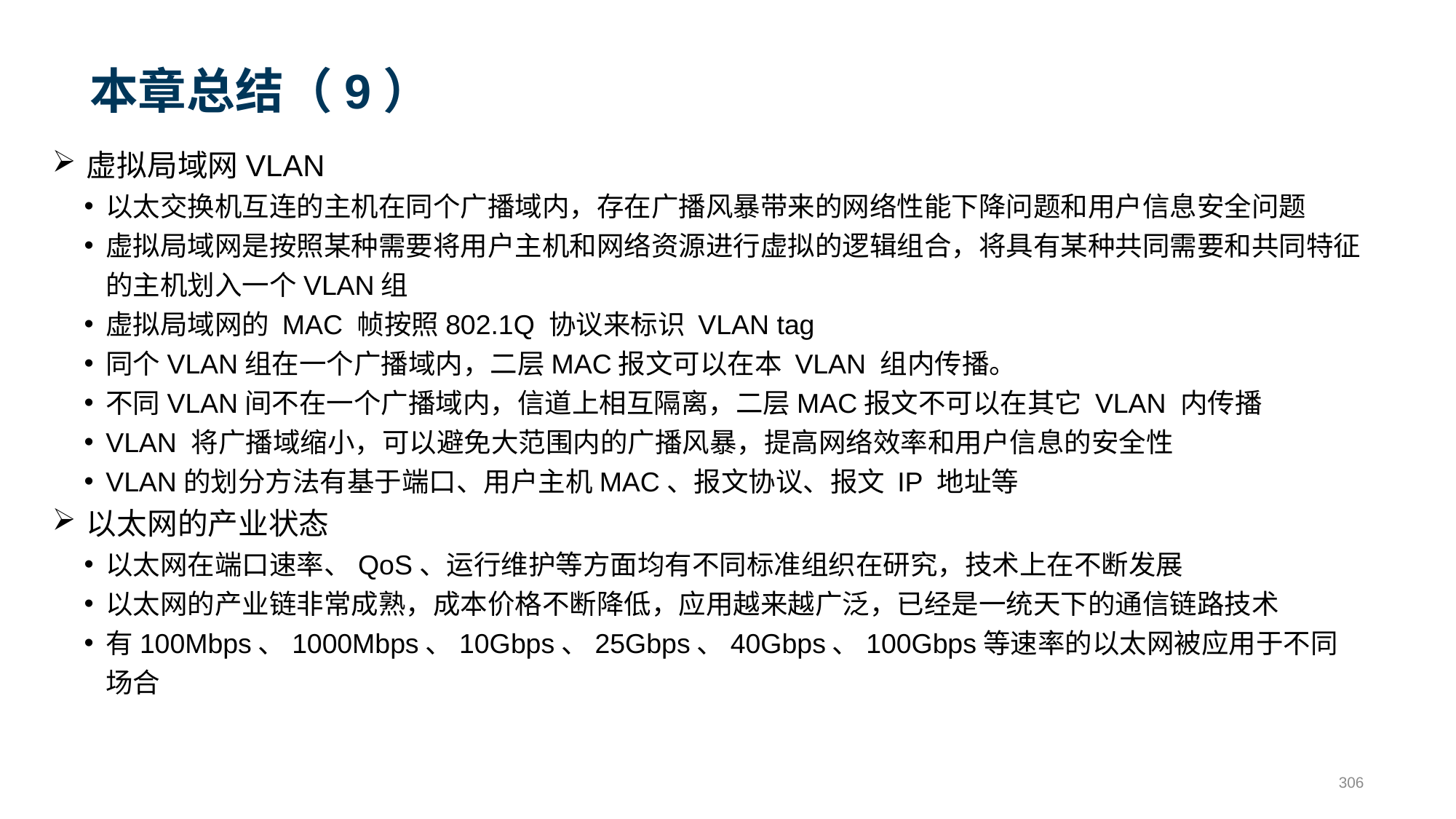

# 本章总结（9）
虚拟局域网VLAN
以太交换机互连的主机在同个广播域内，存在广播风暴带来的网络性能下降问题和用户信息安全问题
虚拟局域网是按照某种需要将用户主机和网络资源进行虚拟的逻辑组合，将具有某种共同需要和共同特征的主机划入一个VLAN组
虚拟局域网的 MAC 帧按照802.1Q 协议来标识 VLAN tag
同个VLAN组在一个广播域内，二层MAC报文可以在本 VLAN 组内传播。
不同VLAN间不在一个广播域内，信道上相互隔离，二层MAC报文不可以在其它 VLAN 内传播
VLAN 将广播域缩小，可以避免大范围内的广播风暴，提高网络效率和用户信息的安全性
VLAN的划分方法有基于端口、用户主机MAC、报文协议、报文 IP 地址等
以太网的产业状态
以太网在端口速率、QoS、运行维护等方面均有不同标准组织在研究，技术上在不断发展
以太网的产业链非常成熟，成本价格不断降低，应用越来越广泛，已经是一统天下的通信链路技术
有100Mbps、1000Mbps、10Gbps、25Gbps、40Gbps、100Gbps等速率的以太网被应用于不同场合

306